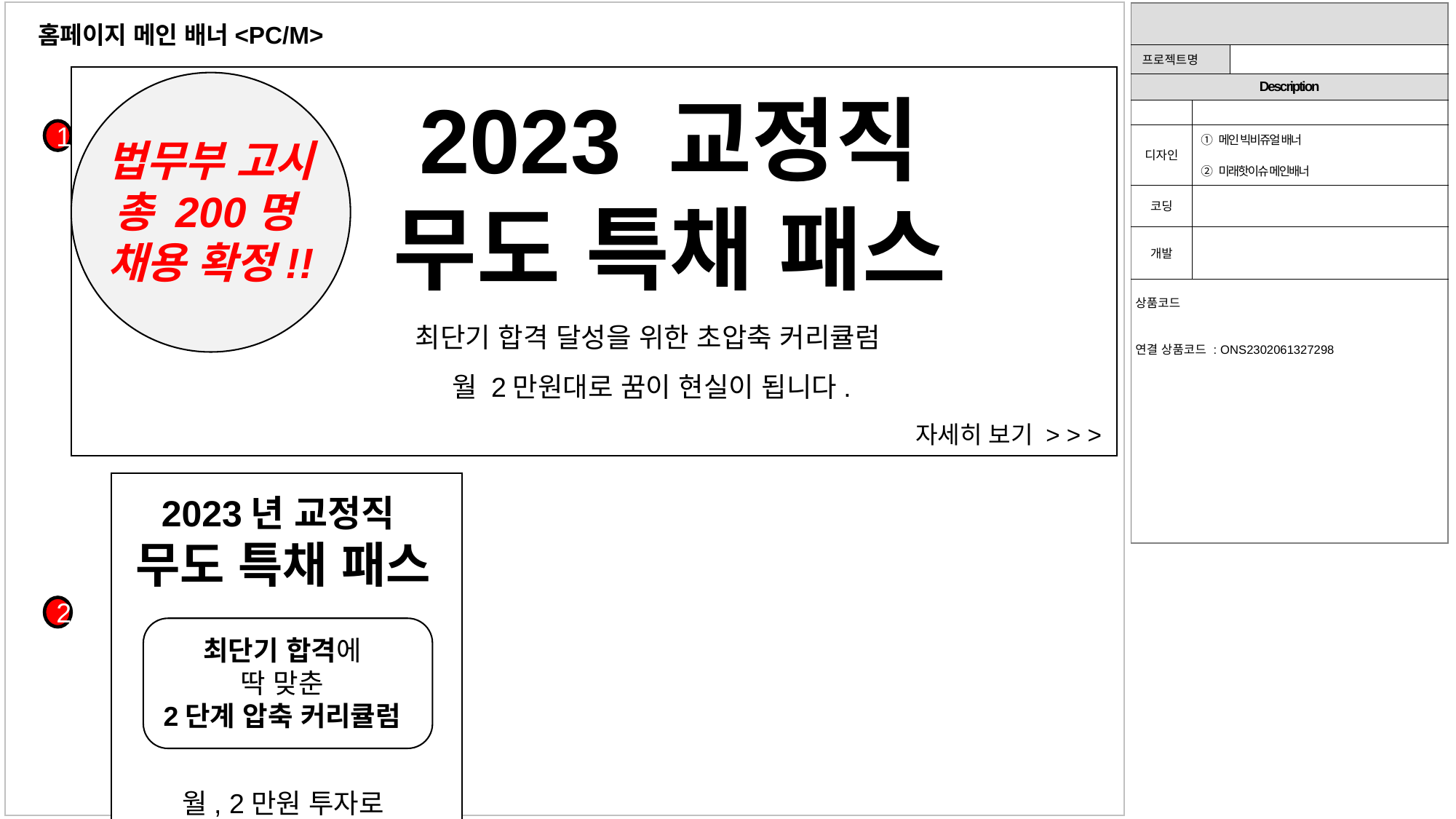

|  |  |  |
| --- | --- | --- |
| 프로젝트명 |  |  |
| Description |  |  |
|  |  |  |
| 디자인 | ① 메인 빅비쥬얼 배너 ② 미래핫이슈 메인배너 |  |
| 코딩 |  |  |
| 개발 |  |  |
| 상품코드 연결 상품코드 : ONS2302061327298 |  |  |
홈페이지 메인 배너<PC/M>

2023 교정직
무도 특채 패스
1
법무부 고시
총 200명
채용 확정!!
최단기 합격 달성을 위한 초압축 커리큘럼
월 2만원대로 꿈이 현실이 됩니다.
자세히 보기 > > >

2023년 교정직
무도 특채 패스
2

최단기 합격에
딱 맞춘
2단계 압축 커리큘럼
월, 2만원 투자로
9급 공무원 합격!!